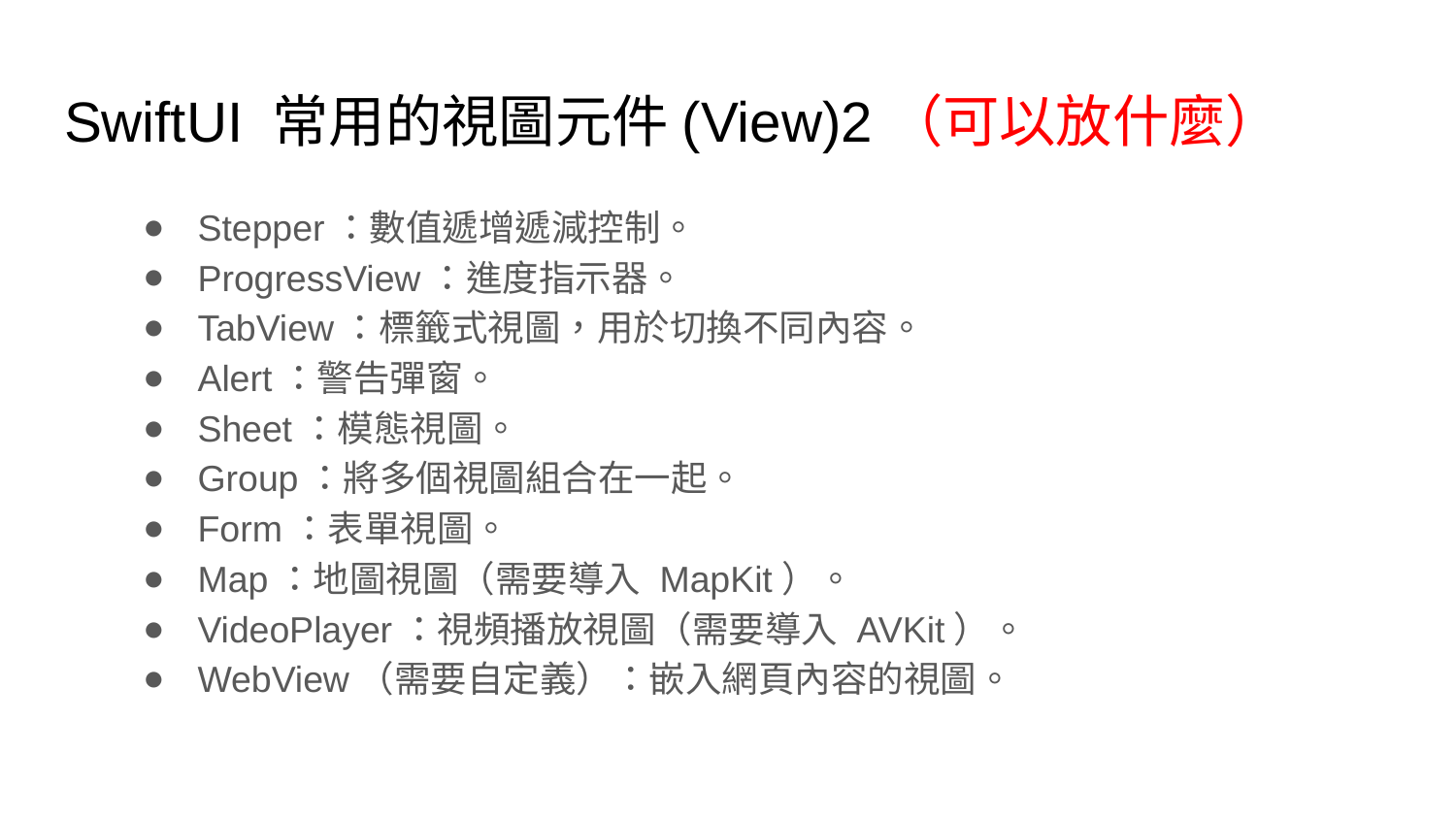

# SwiftUI 常用的視圖元件(View)2（可以放什麼）
Stepper：數值遞增遞減控制。
ProgressView：進度指示器。
TabView：標籤式視圖，用於切換不同內容。
Alert：警告彈窗。
Sheet：模態視圖。
Group：將多個視圖組合在一起。
Form：表單視圖。
Map：地圖視圖（需要導入 MapKit）。
VideoPlayer：視頻播放視圖（需要導入 AVKit）。
WebView（需要自定義）：嵌入網頁內容的視圖。